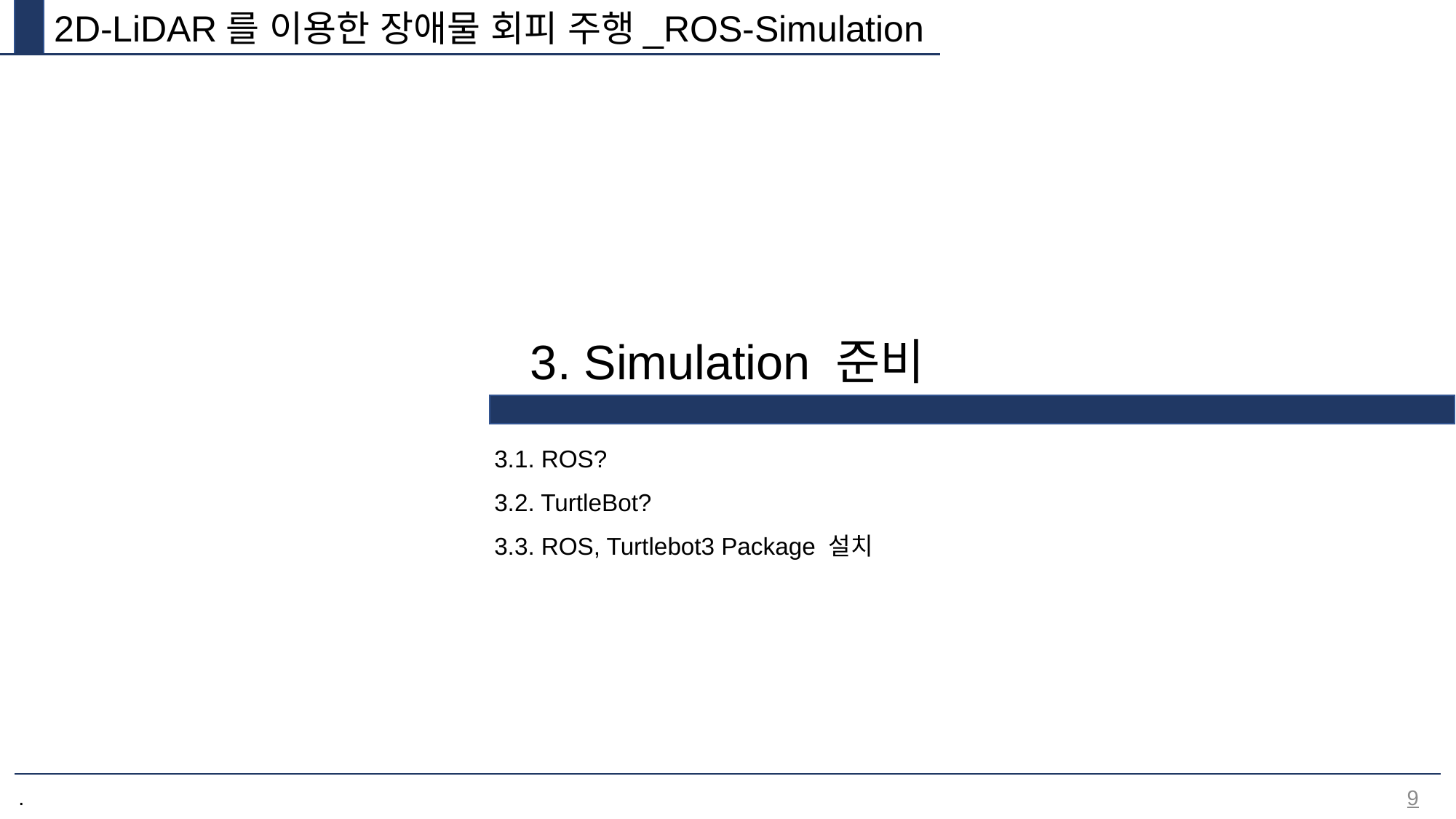

2D-LiDAR를 이용한 장애물 회피 주행_ROS-Simulation
3. Simulation 준비

3.1. ROS?
3.2. TurtleBot?
3.3. ROS, Turtlebot3 Package 설치
9
.